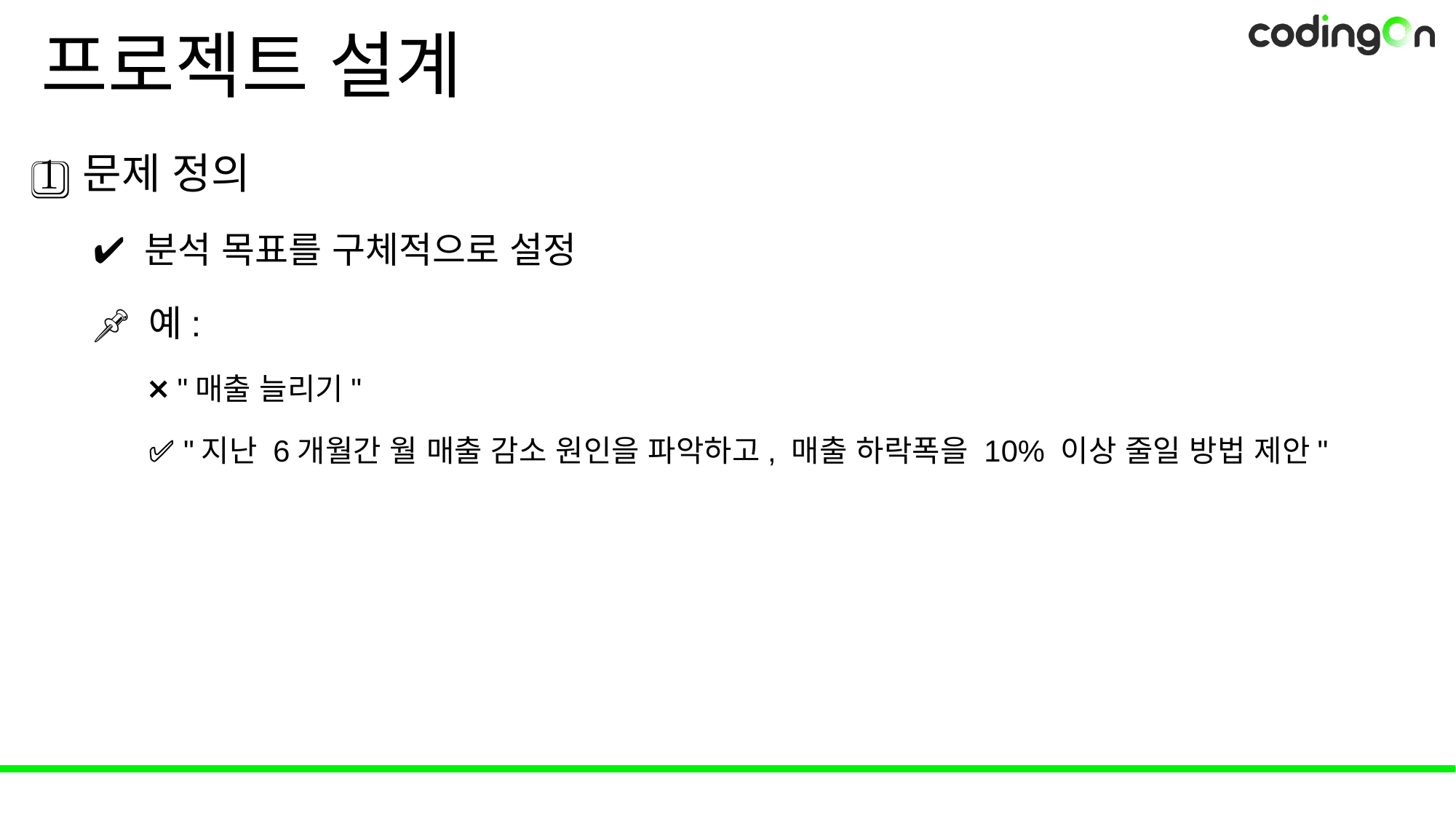

# 프로젝트 설계
1️⃣ 문제 정의
✔️ 분석 목표를 구체적으로 설정
📌 예:
❌ "매출 늘리기"
✅ "지난 6개월간 월 매출 감소 원인을 파악하고, 매출 하락폭을 10% 이상 줄일 방법 제안"